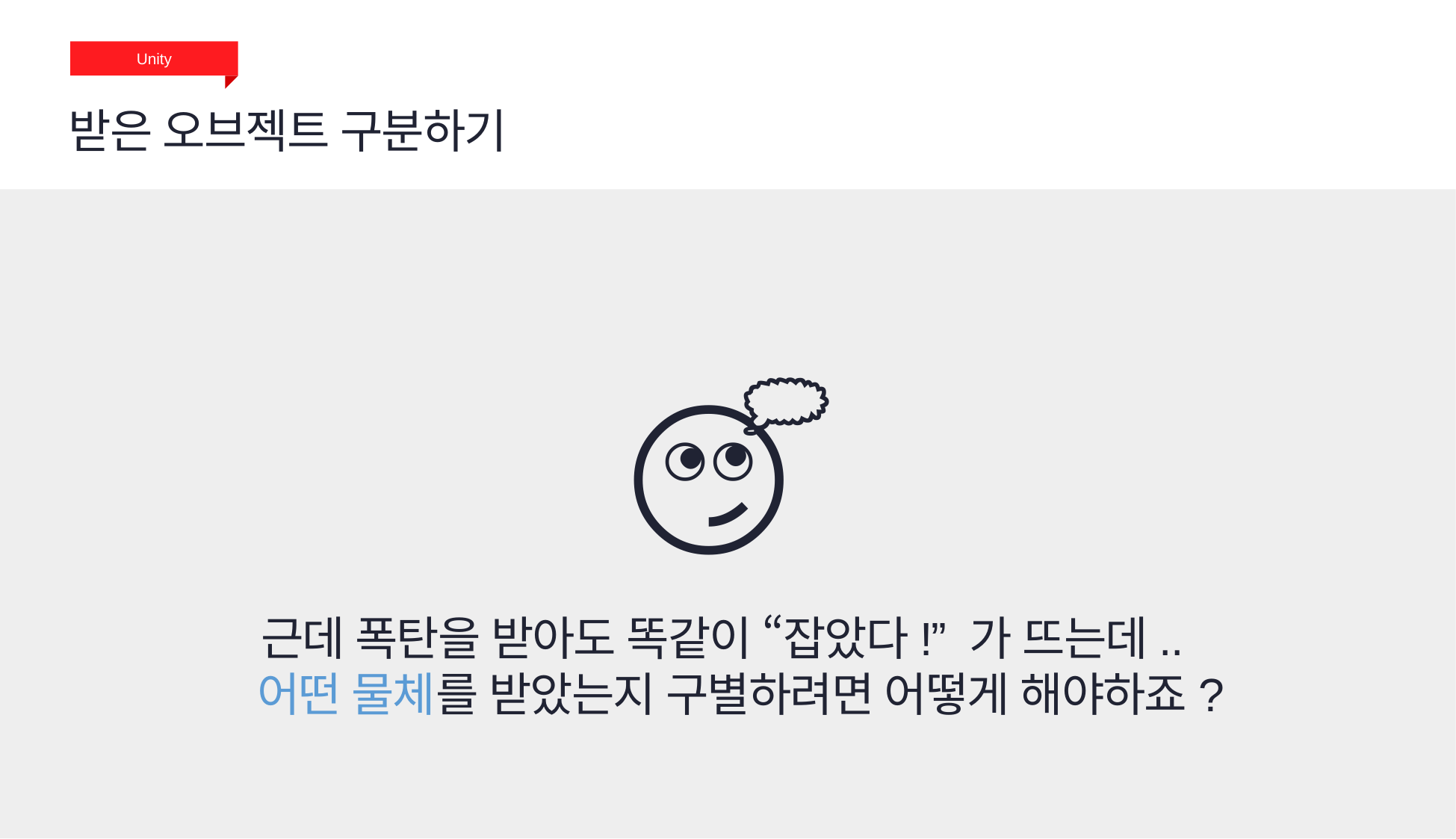

Unity

받은 오브젝트 구분하기
🤔

근데 폭탄을 받아도 똑같이 “잡았다!” 가 뜨는데..
어떤 물체를 받았는지 구별하려면 어떻게 해야하죠?